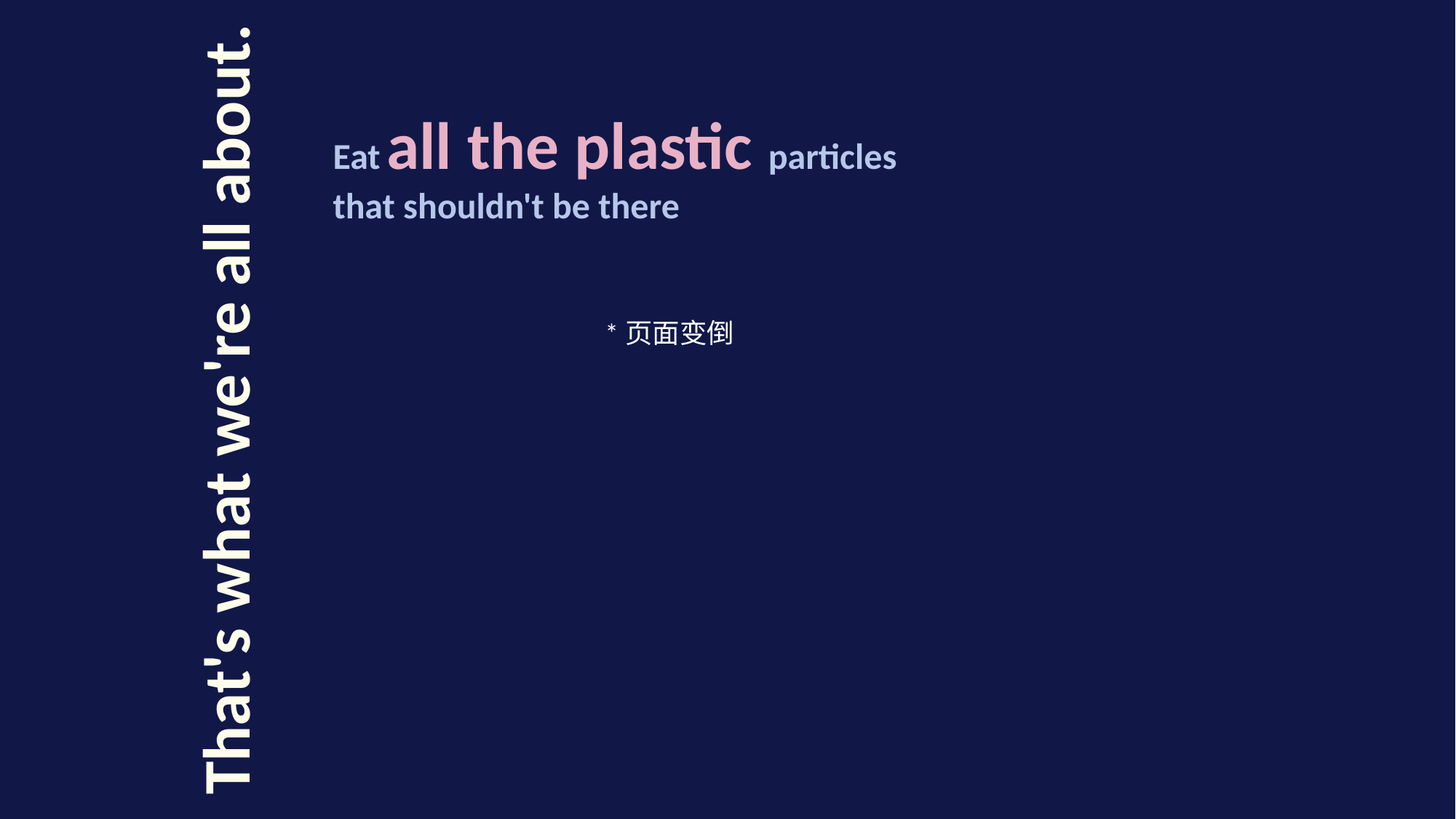

Eat all the plastic particles that shouldn't be there

Fortunately, we modified the chassis bacteria and named it
"EnteroPlastivore"
*页面变倒
That's what we're all about.